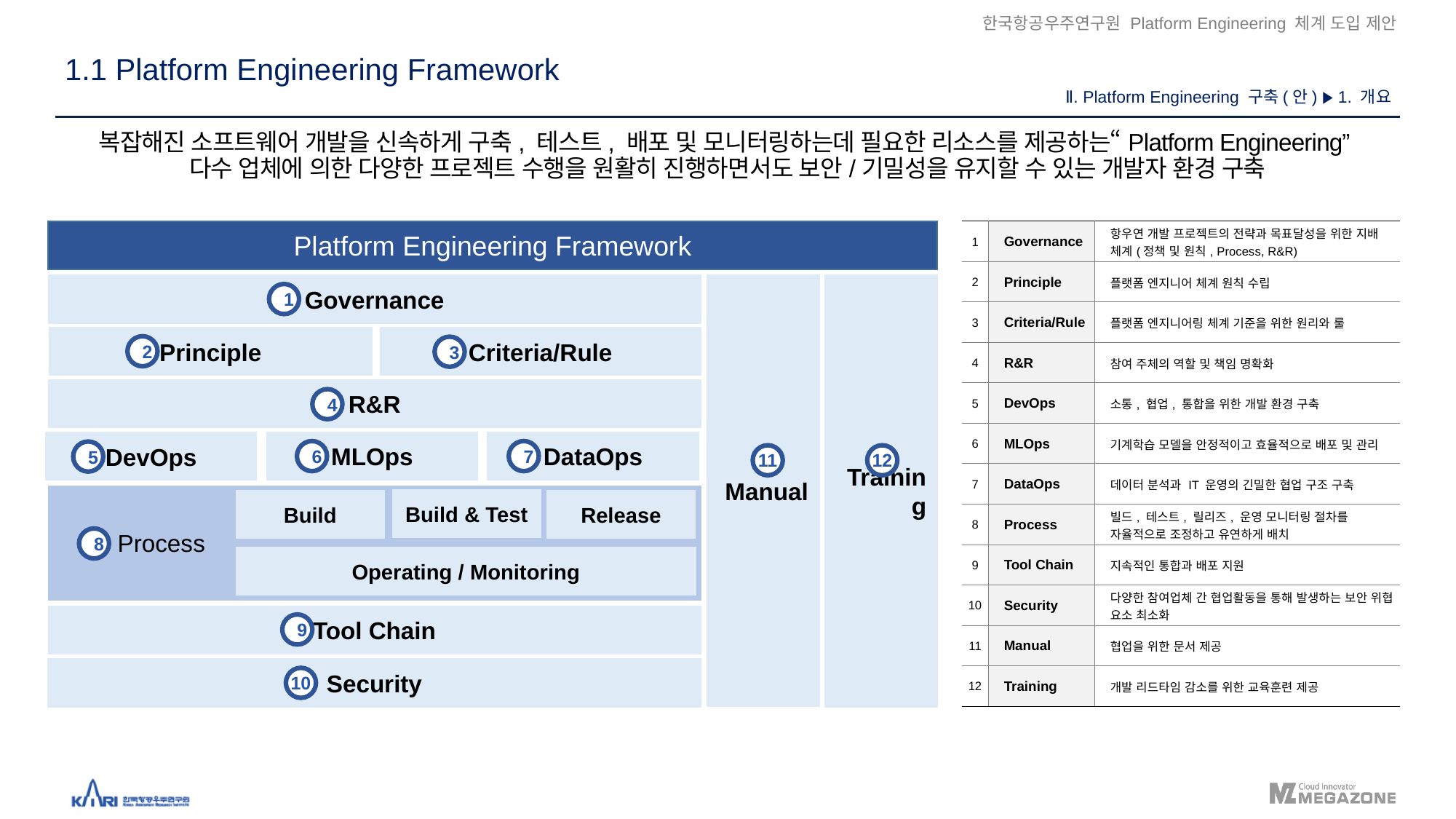

1.1 Platform Engineering Framework
Ⅱ. Platform Engineering 구축(안) ▶ 1. 개요
복잡해진 소프트웨어 개발을 신속하게 구축, 테스트, 배포 및 모니터링하는데 필요한 리소스를 제공하는“Platform Engineering”
다수 업체에 의한 다양한 프로젝트 수행을 원활히 진행하면서도 보안/기밀성을 유지할 수 있는 개발자 환경 구축
Platform Engineering Framework
Training
Governance
Manual
1
Principle
Criteria/Rule
2
3
R&R
4
MLOps
DataOps
DevOps
6
7
5
11
12

Build & Test
Build
Release
Process
8
Operating / Monitoring
Tool Chain
9
Security
10

| 1 | Governance | 항우연 개발 프로젝트의 전략과 목표달성을 위한 지배 체계(정책 및 원칙, Process, R&R) |
| --- | --- | --- |
| 2 | Principle | 플랫폼 엔지니어 체계 원칙 수립 |
| 3 | Criteria/Rule | 플랫폼 엔지니어링 체계 기준을 위한 원리와 룰 |
| 4 | R&R | 참여 주체의 역할 및 책임 명확화 |
| 5 | DevOps | 소통, 협업, 통합을 위한 개발 환경 구축 |
| 6 | MLOps | 기계학습 모델을 안정적이고 효율적으로 배포 및 관리 |
| 7 | DataOps | 데이터 분석과 IT 운영의 긴밀한 협업 구조 구축 |
| 8 | Process | 빌드, 테스트, 릴리즈, 운영 모니터링 절차를 자율적으로 조정하고 유연하게 배치 |
| 9 | Tool Chain | 지속적인 통합과 배포 지원 |
| 10 | Security | 다양한 참여업체 간 협업활동을 통해 발생하는 보안 위협 요소 최소화 |
| 11 | Manual | 협업을 위한 문서 제공 |
| 12 | Training | 개발 리드타임 감소를 위한 교육훈련 제공 |